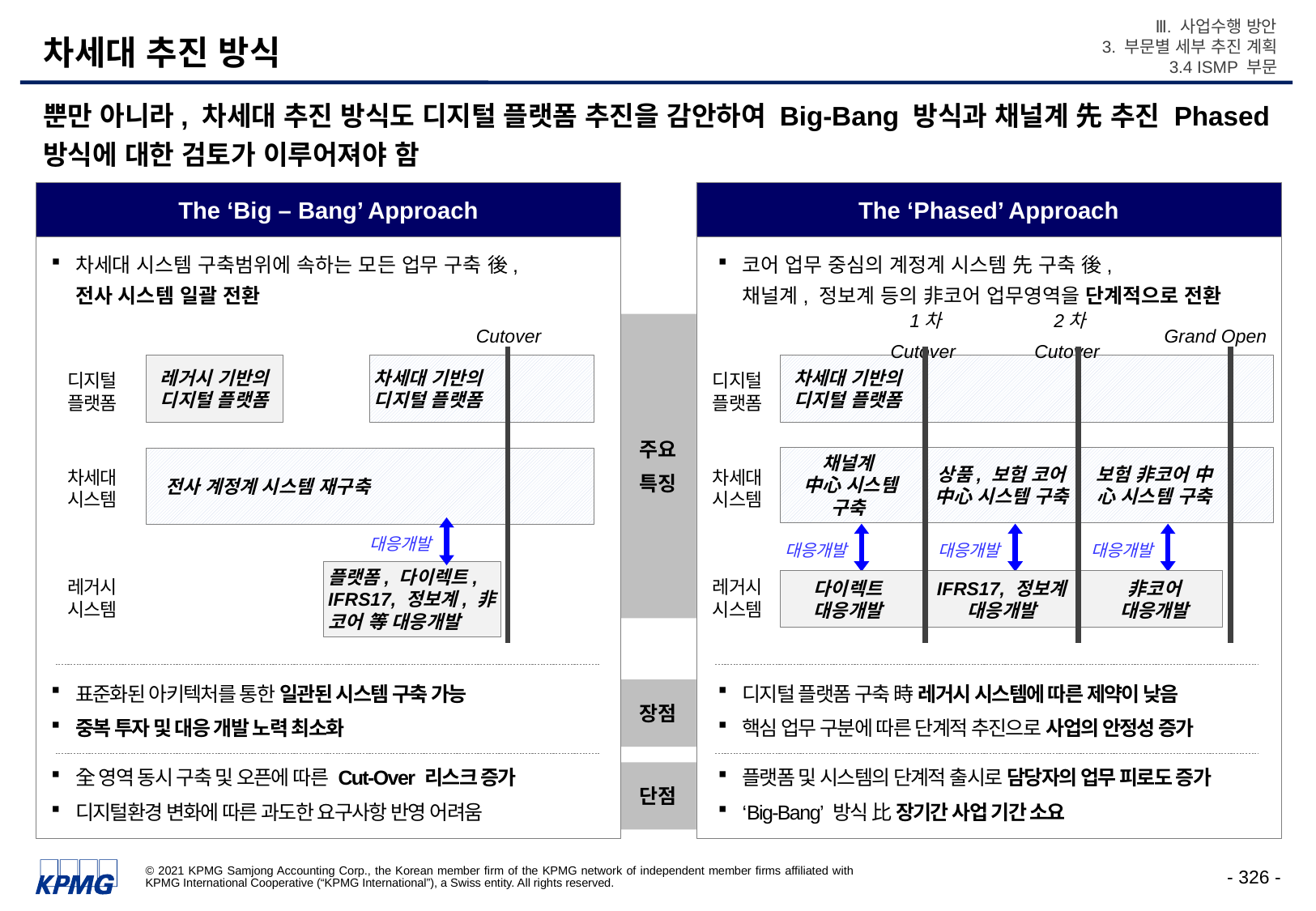

Ⅲ. 사업수행 방안
3. 부문별 세부 추진 계획
3.4 ISMP 부문
# 차세대 추진 방식
뿐만 아니라, 차세대 추진 방식도 디지털 플랫폼 추진을 감안하여 Big-Bang 방식과 채널계 先 추진 Phased 방식에 대한 검토가 이루어져야 함

The ‘Big – Bang’ Approach
The ‘Phased’ Approach

차세대 시스템 구축범위에 속하는 모든 업무 구축 後,
전사 시스템 일괄 전환
코어 업무 중심의 계정계 시스템 先 구축 後,
채널계, 정보계 등의 非코어 업무영역을 단계적으로 전환
Cutover
1차 Cutover
2차 Cutover
Grand Open
주요
특징
레거시 기반의 디지털 플랫폼
차세대 기반의
디지털 플랫폼

차세대 기반의 디지털 플랫폼
디지털
플랫폼
디지털
플랫폼

채널계
 中心 시스템 구축
상품, 보험 코어 中心 시스템 구축
보험 非코어 中心 시스템 구축
전사 계정계 시스템 재구축
차세대
시스템
차세대
시스템
대응개발
대응개발
대응개발
대응개발
플랫폼, 다이렉트, IFRS17, 정보계, 非코어 等 대응개발
다이렉트 대응개발

IFRS17, 정보계 대응개발
非코어 대응개발
레거시
시스템
레거시
시스템
표준화된 아키텍처를 통한 일관된 시스템 구축 가능
중복 투자 및 대응 개발 노력 최소화
디지털 플랫폼 구축 時 레거시 시스템에 따른 제약이 낮음
핵심 업무 구분에 따른 단계적 추진으로 사업의 안정성 증가
장점
全 영역 동시 구축 및 오픈에 따른 Cut-Over 리스크 증가
디지털환경 변화에 따른 과도한 요구사항 반영 어려움
플랫폼 및 시스템의 단계적 출시로 담당자의 업무 피로도 증가
‘Big-Bang’ 방식 比 장기간 사업 기간 소요
단점